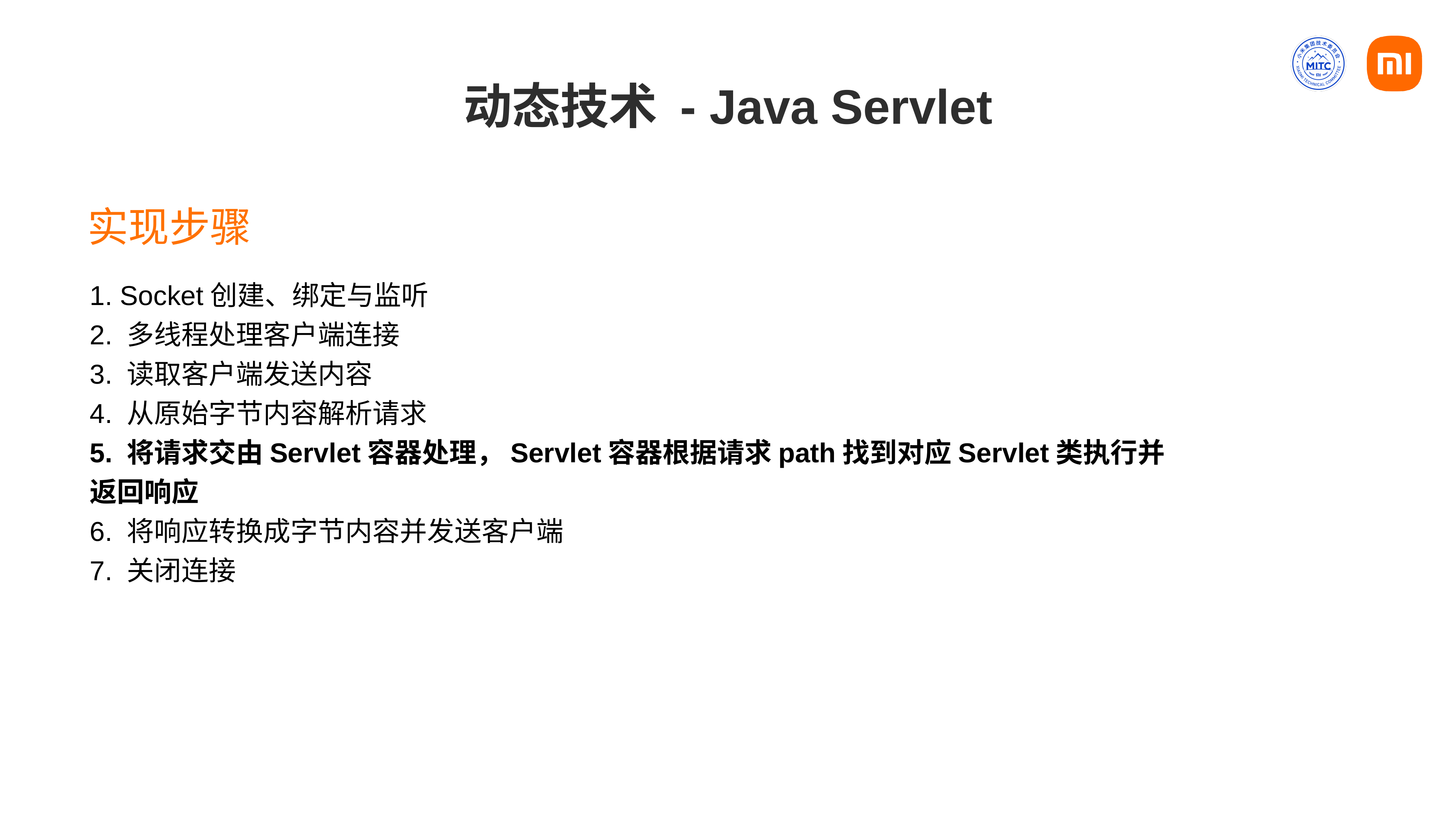

# 动态技术 - Java Servlet
实现步骤
1. Socket创建、绑定与监听
2. 多线程处理客户端连接
3. 读取客户端发送内容
4. 从原始字节内容解析请求
5. 将请求交由Servlet容器处理，Servlet容器根据请求path找到对应Servlet类执行并返回响应
6. 将响应转换成字节内容并发送客户端
7. 关闭连接